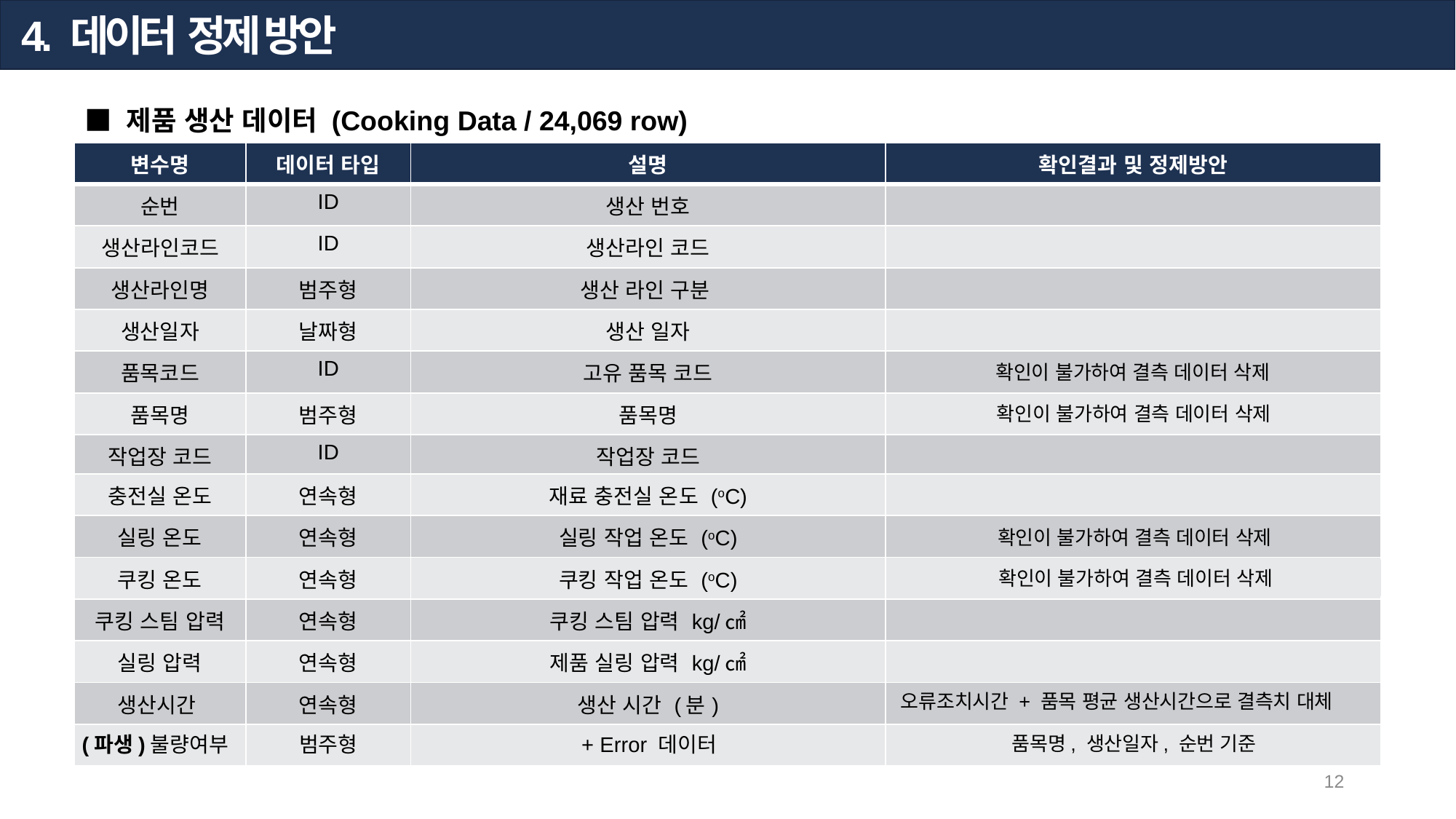

4. 데이터  정제 방안
■ 제품 생산 데이터 (Cooking Data / 24,069 row)
| 변수명 | 데이터 타입 | 설명 | 확인결과 및 정제방안 |
| --- | --- | --- | --- |
| 순번 | ID | 생산 번호 |  |
| 생산라인코드 | ID | 생산라인 코드 |  |
| 생산라인명 | 범주형 | 생산 라인 구분 |  |
| 생산일자 | 날짜형 | 생산 일자 |  |
| 품목코드 | ID | 고유 품목 코드 | 결측치 38개 |
| 품목명 | 범주형 | 품목명 | 결측치 57개 |
| 작업장 코드 | ID | 작업장 코드 |  |
| 충전실 온도 | 연속형 | 재료 충전실 온도 (oC) |  |
| 실링 온도 | 연속형 | 실링 작업 온도 (oC) | 결측치 28개 |
| 쿠킹 온도 | 연속형 | 쿠킹 작업 온도 (oC) | 결측치 28개 |
| 쿠킹 스팀 압력 | 연속형 | 쿠킹 스팀 압력 kg/㎠ |  |
| 실링 압력 | 연속형 | 제품 실링 압력 kg/㎠ |  |
| 생산시간 | 연속형 | 생산 시간 (분) | 결측치 1074개 |
|  |  |  |  |

확인이 불가하여 결측 데이터 삭제

확인이 불가하여 결측 데이터 삭제

확인이 불가하여 결측 데이터 삭제

확인이 불가하여 결측 데이터 삭제
오류조치시간 + 품목 평균 생산시간으로 결측치 대체

(파생)불량여부
범주형
+ Error 데이터
품목명, 생산일자, 순번 기준
12